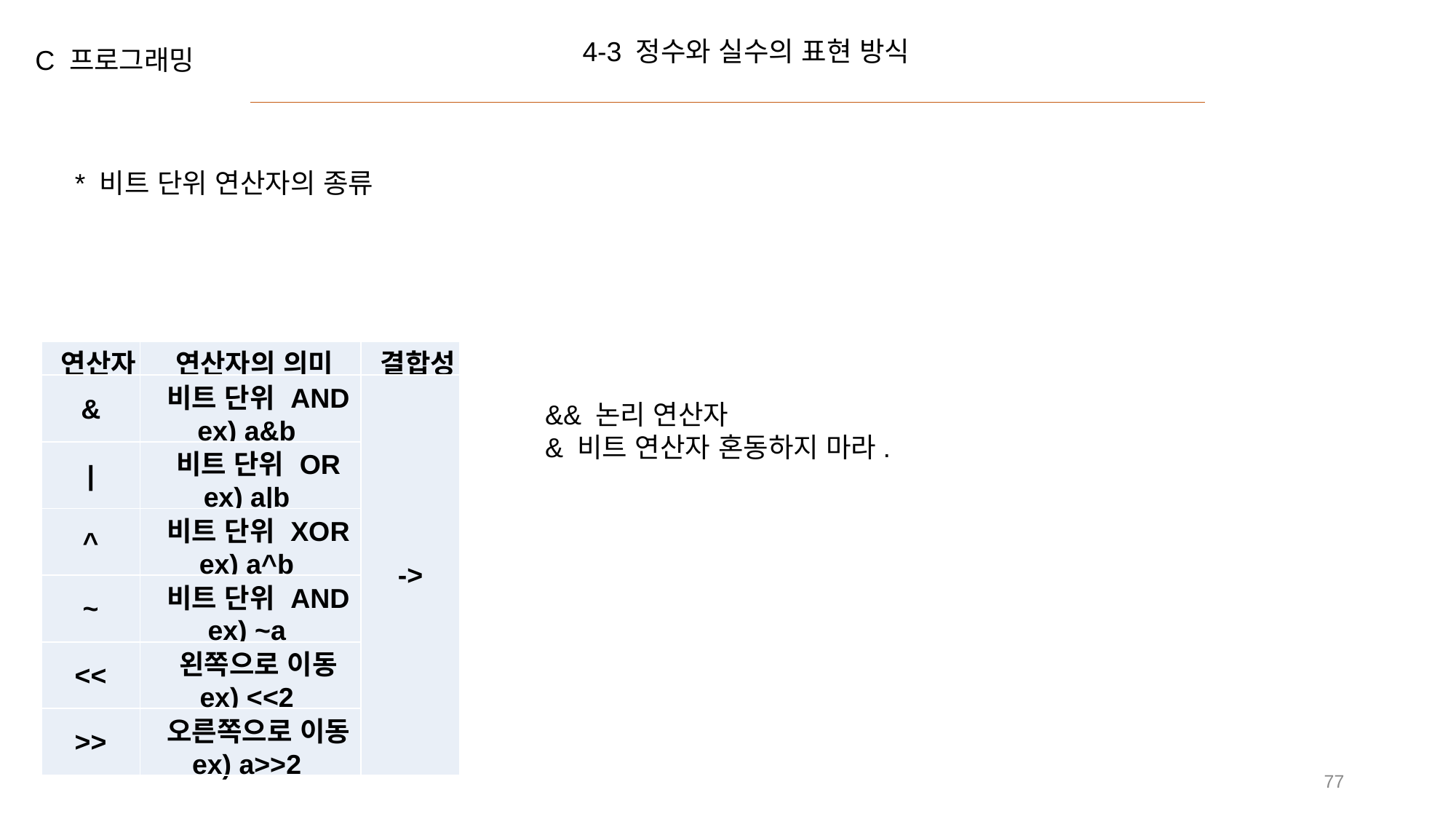

4-3 정수와 실수의 표현 방식
C 프로그래밍
* 비트 단위 연산자의 종류
| 연산자 | 연산자의 의미 | 결합성 |
| --- | --- | --- |
| & | 비트 단위 AND ex) a&b | -> |
| | | 비트 단위 OR ex) a|b |  |
| ^ | 비트 단위 XOR ex) a^b |  |
| ~ | 비트 단위 AND ex) ~a |  |
| << | 왼쪽으로 이동 ex) <<2 |  |
| >> | 오른쪽으로 이동 ex) a>>2 |  |
&& 논리 연산자
& 비트 연산자 혼동하지 마라.
77